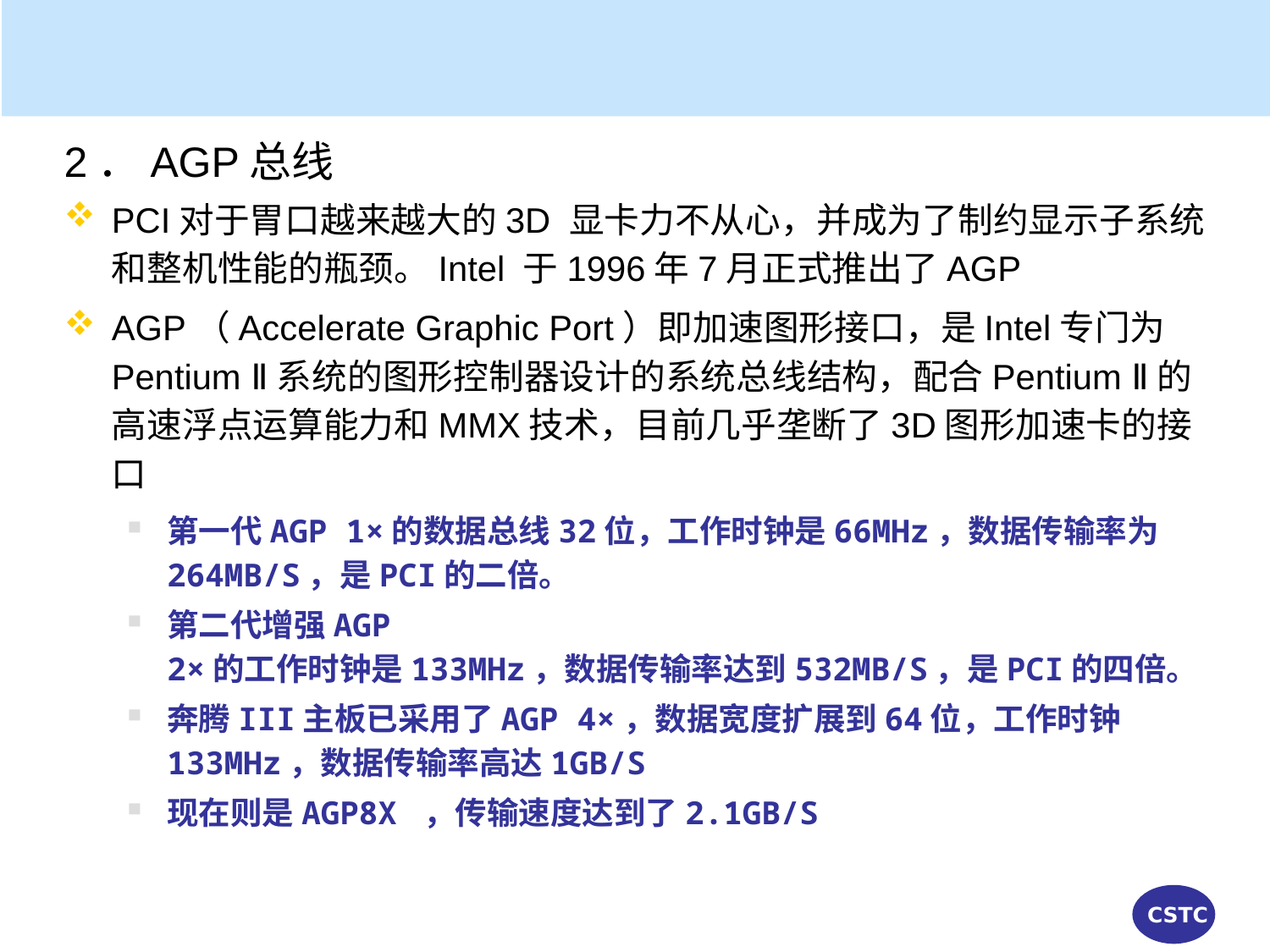

2．AGP总线
PCI对于胃口越来越大的3D 显卡力不从心，并成为了制约显示子系统和整机性能的瓶颈。Intel 于1996年7月正式推出了AGP
AGP（Accelerate Graphic Port）即加速图形接口，是Intel专门为Pentium Ⅱ系统的图形控制器设计的系统总线结构，配合Pentium Ⅱ的高速浮点运算能力和MMX技术，目前几乎垄断了3D图形加速卡的接口
第一代AGP 1×的数据总线32位，工作时钟是66MHz，数据传输率为264MB/S，是PCI的二倍。
第二代增强AGP 2×的工作时钟是133MHz，数据传输率达到532MB/S，是PCI的四倍。
奔腾III主板已采用了AGP 4×，数据宽度扩展到64位，工作时钟133MHz，数据传输率高达1GB/S
现在则是AGP8X ，传输速度达到了2.1GB/S